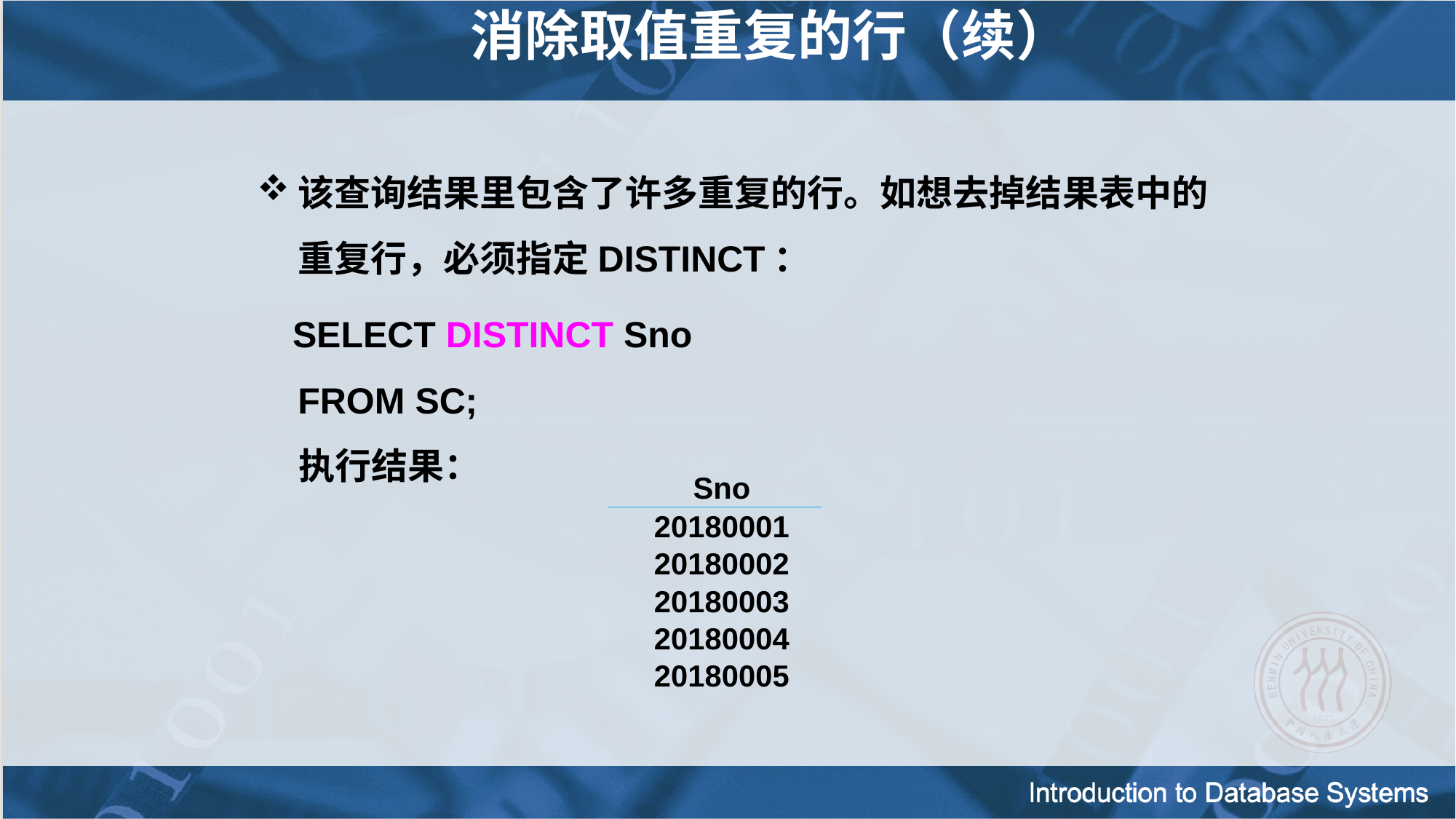

消除取值重复的行（续）
该查询结果里包含了许多重复的行。如想去掉结果表中的重复行，必须指定DISTINCT：
   SELECT DISTINCT Sno
    FROM SC;
    执行结果：
| Sno |
| --- |
| 20180001 |
| 20180002 |
| 20180003 |
| 20180004 |
| 20180005 |